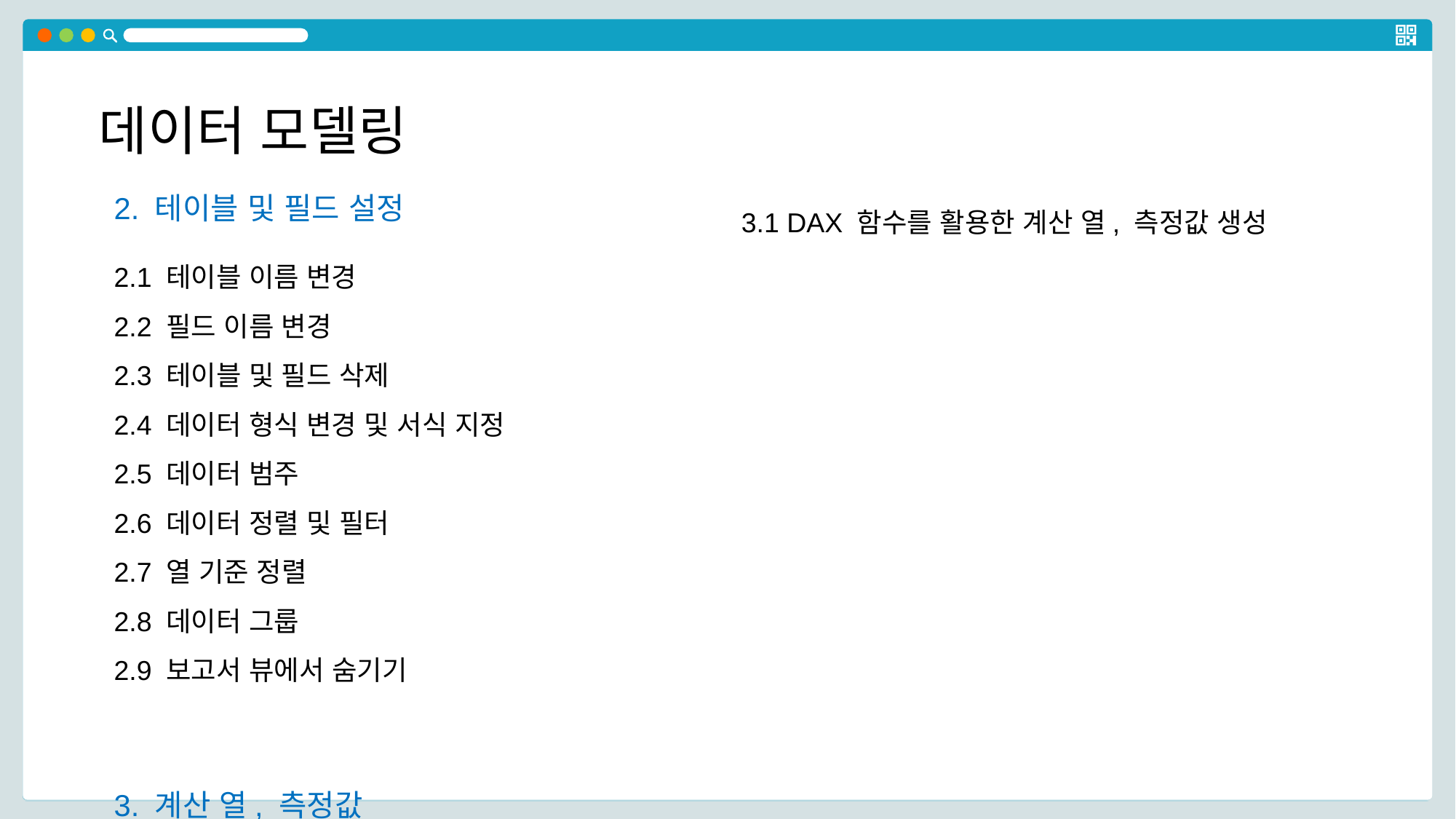

데이터 모델링
2. 테이블 및 필드 설정

2.1 테이블 이름 변경
2.2 필드 이름 변경
2.3 테이블 및 필드 삭제
2.4 데이터 형식 변경 및 서식 지정
2.5 데이터 범주
2.6 데이터 정렬 및 필터
2.7 열 기준 정렬
2.8 데이터 그룹
2.9 보고서 뷰에서 숨기기

3. 계산 열, 측정값

3.1 DAX 함수를 활용한 계산 열, 측정값 생성